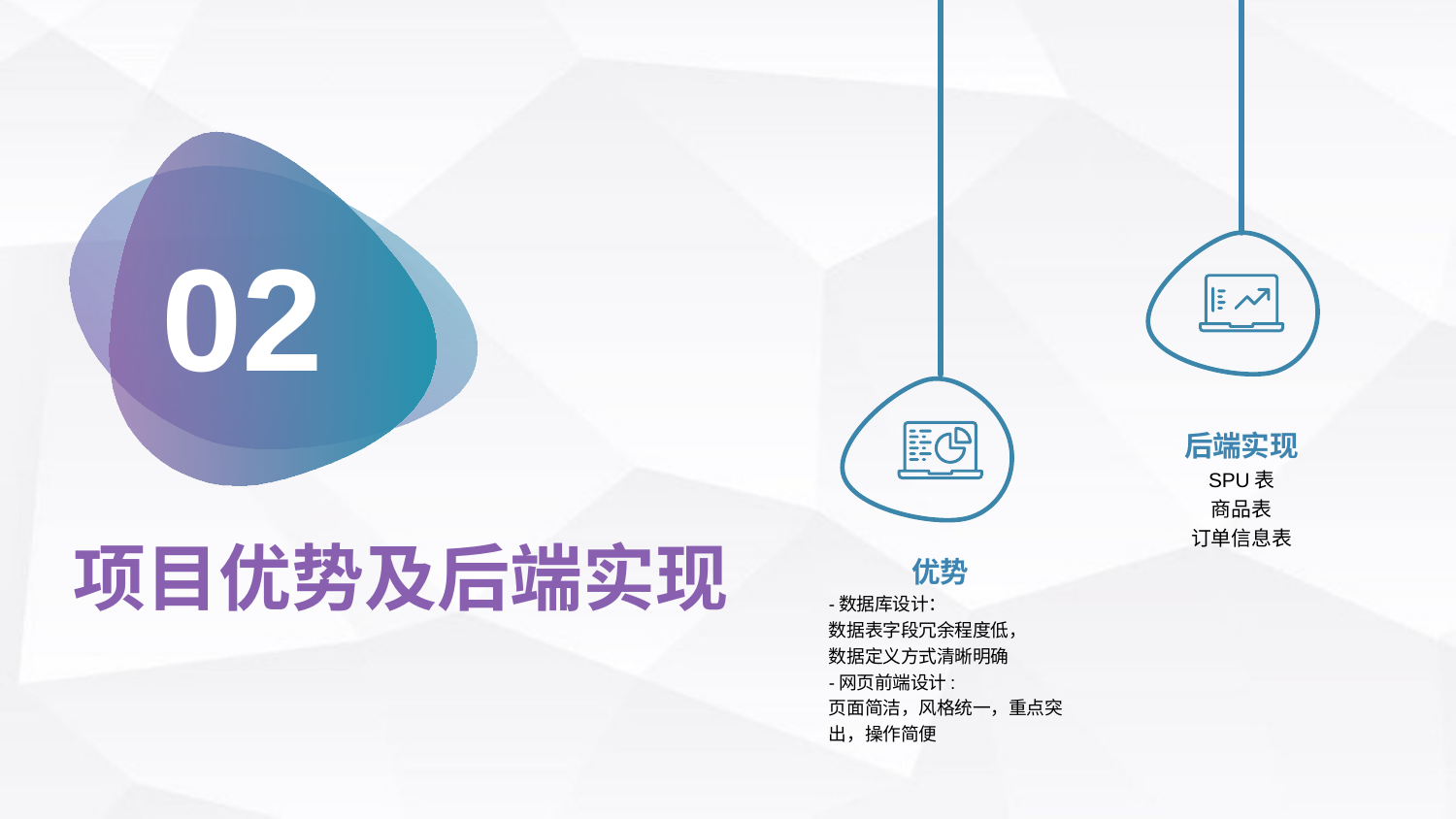

02

后端实现
SPU表
商品表
订单信息表

项目优势及后端实现
优势
-数据库设计：
数据表字段冗余程度低，
数据定义方式清晰明确
-网页前端设计:
页面简洁，风格统一，重点突出，操作简便